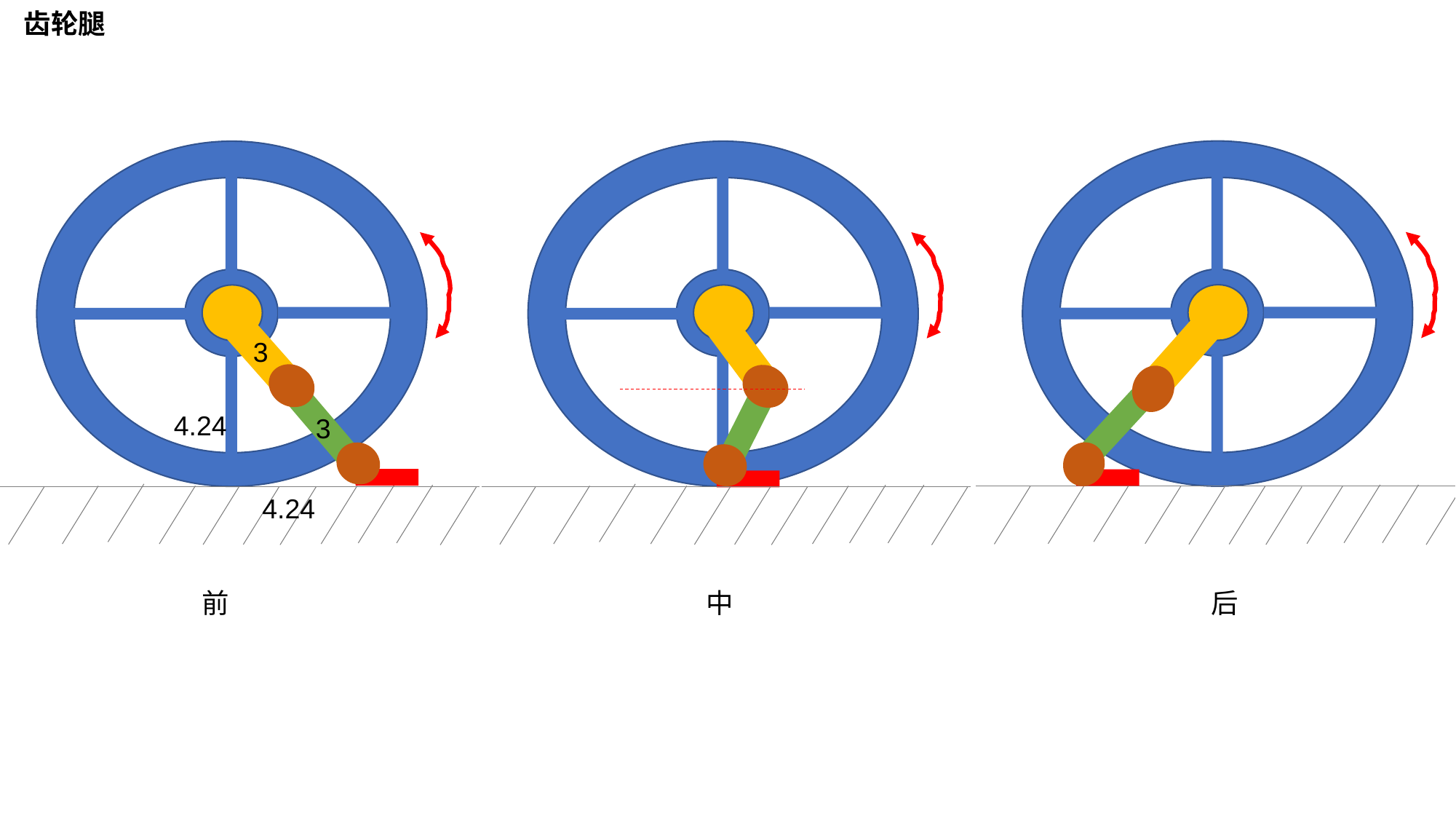

齿轮腿

3

4.24
3
4.24
中
后
前